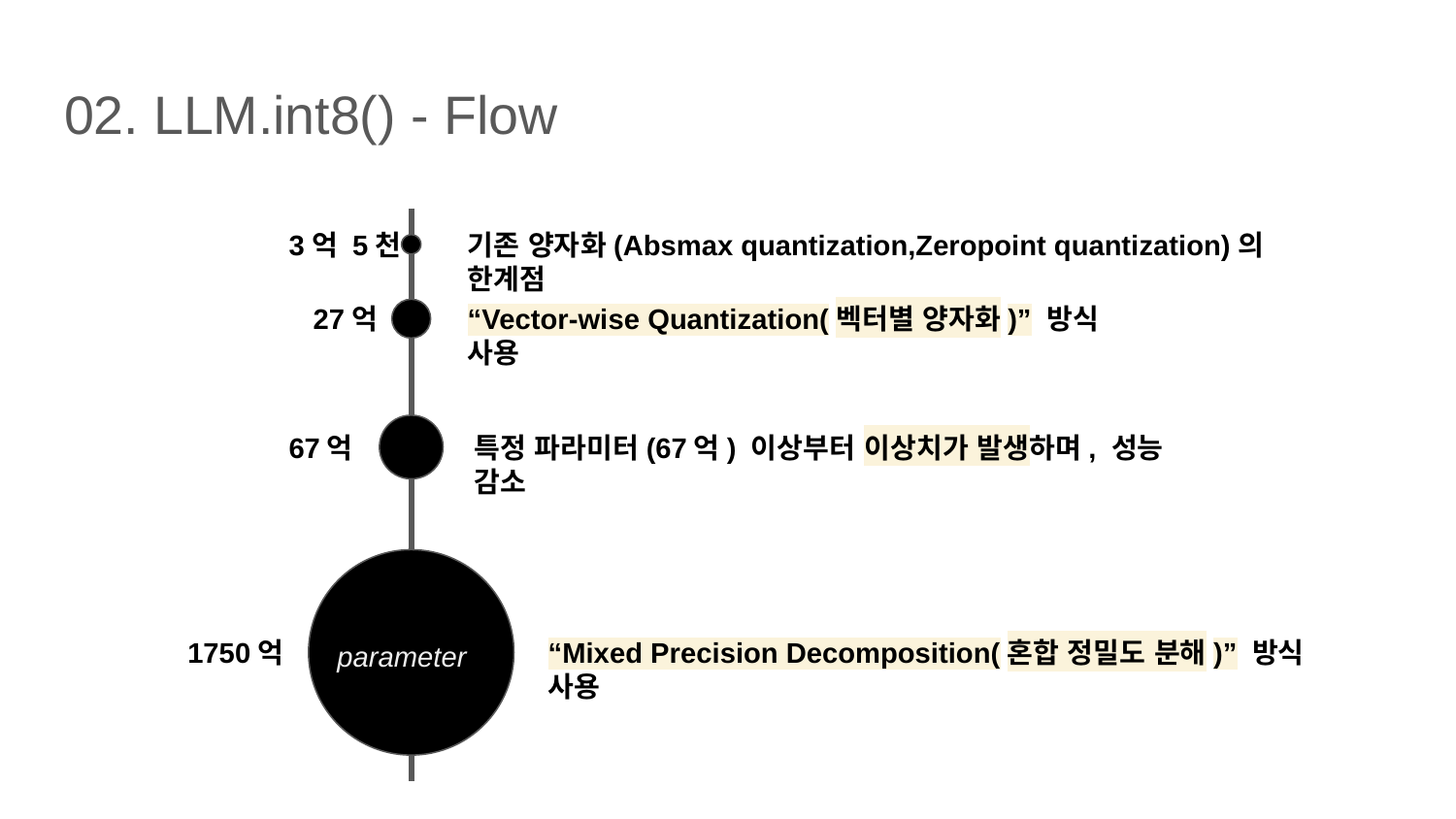

# 02. LLM.int8() - Flow
3억 5천
기존 양자화(Absmax quantization,Zeropoint quantization)의 한계점

27억
“Vector-wise Quantization(벡터별 양자화)” 방식 사용

67억

특정 파라미터(67억) 이상부터 이상치가 발생하며, 성능 감소

1750억
“Mixed Precision Decomposition(혼합 정밀도 분해)” 방식 사용
parameter